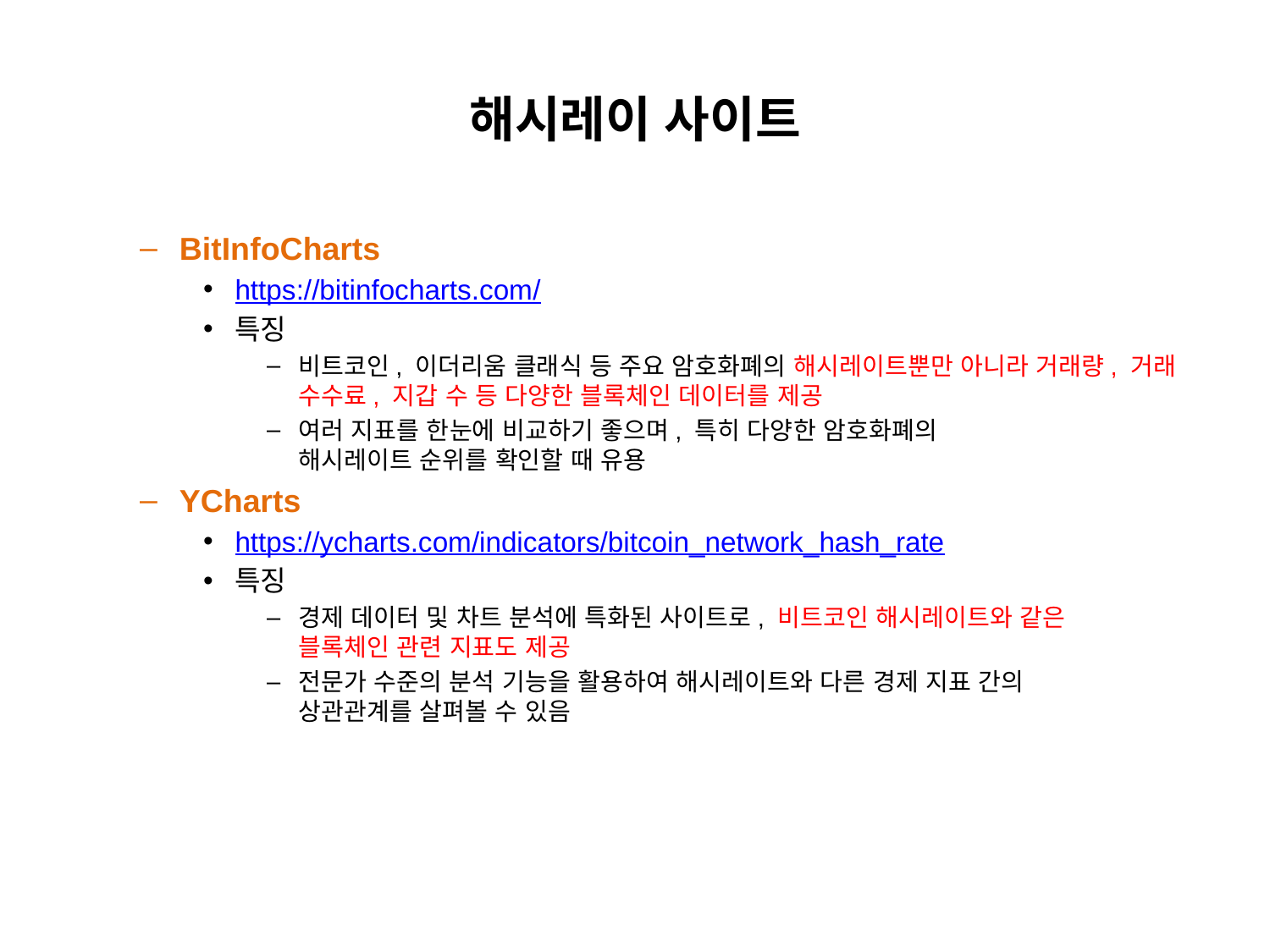

# 해시레이 사이트
BitInfoCharts
https://bitinfocharts.com/
특징
비트코인, 이더리움 클래식 등 주요 암호화폐의 해시레이트뿐만 아니라 거래량, 거래 수수료, 지갑 수 등 다양한 블록체인 데이터를 제공
여러 지표를 한눈에 비교하기 좋으며, 특히 다양한 암호화폐의
해시레이트 순위를 확인할 때 유용
YCharts
https://ycharts.com/indicators/bitcoin_network_hash_rate
특징
경제 데이터 및 차트 분석에 특화된 사이트로, 비트코인 해시레이트와 같은
블록체인 관련 지표도 제공
전문가 수준의 분석 기능을 활용하여 해시레이트와 다른 경제 지표 간의
상관관계를 살펴볼 수 있음